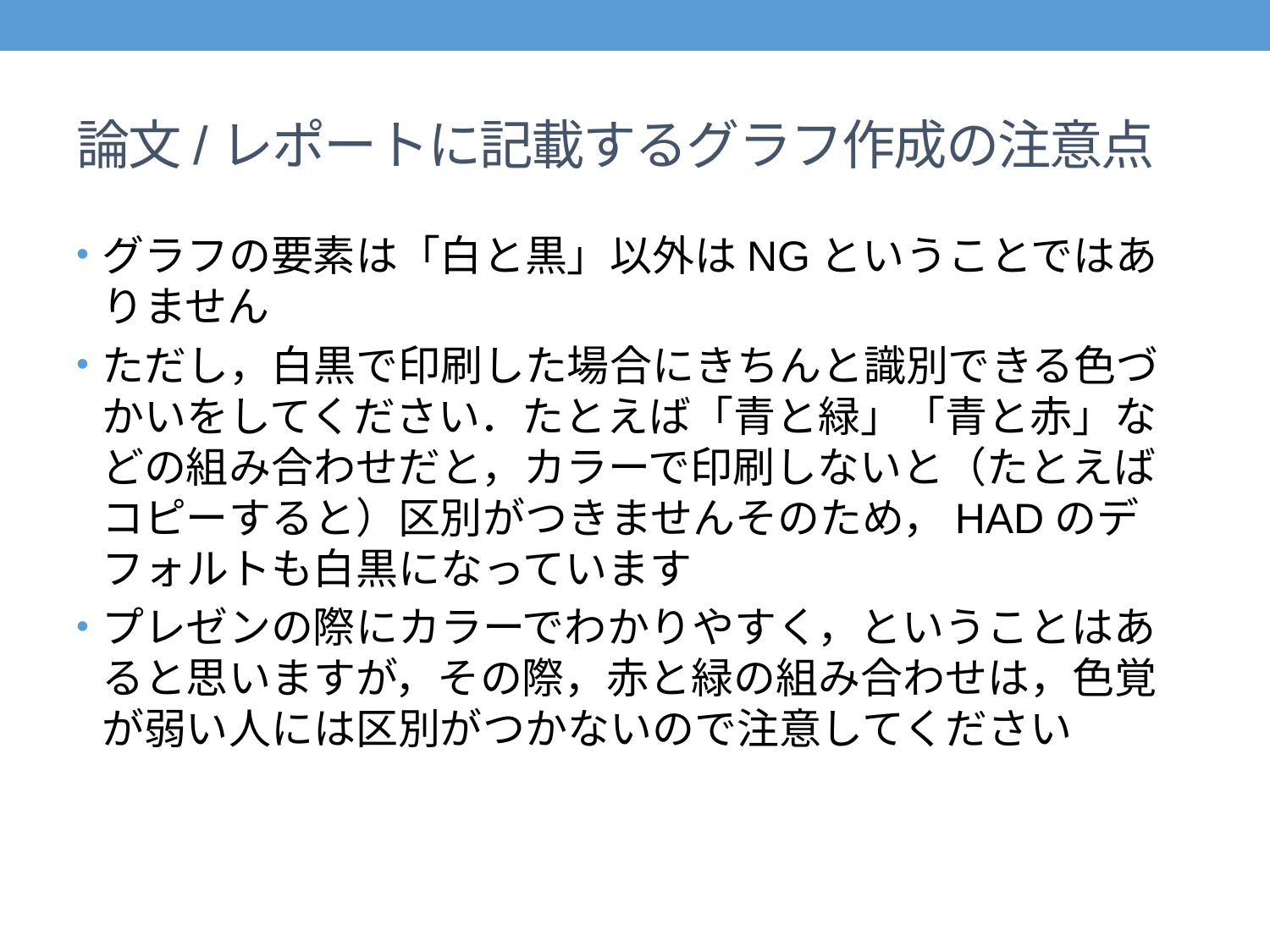

# 論文/レポートに記載するグラフ作成の注意点
グラフの要素は「白と黒」以外はNGということではありません
ただし，白黒で印刷した場合にきちんと識別できる色づかいをしてください．たとえば「青と緑」「青と赤」などの組み合わせだと，カラーで印刷しないと（たとえばコピーすると）区別がつきませんそのため，HADのデフォルトも白黒になっています
プレゼンの際にカラーでわかりやすく，ということはあると思いますが，その際，赤と緑の組み合わせは，色覚が弱い人には区別がつかないので注意してください